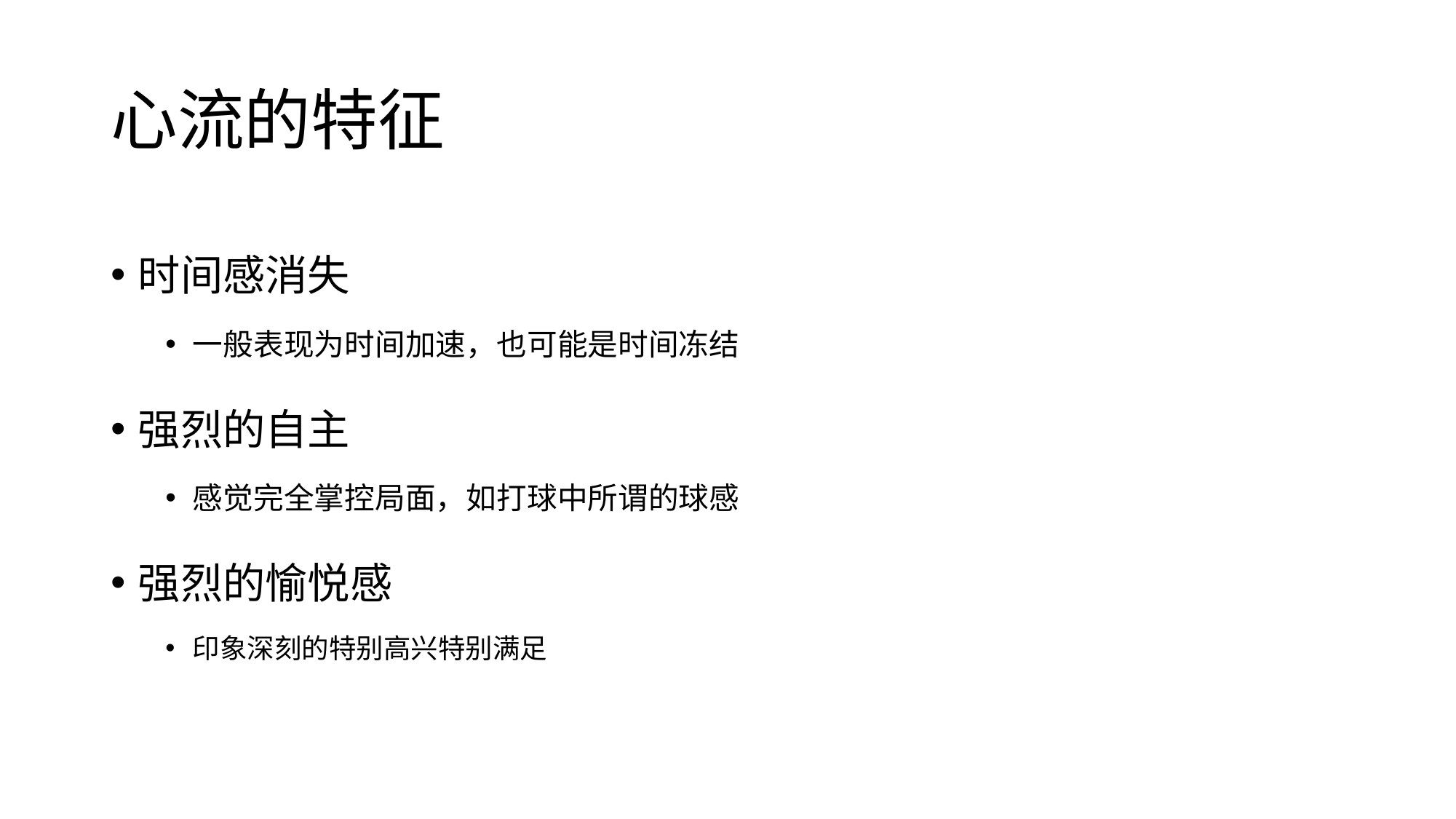

# 心流的特征
时间感消失
一般表现为时间加速，也可能是时间冻结
强烈的自主
感觉完全掌控局面，如打球中所谓的球感
强烈的愉悦感
印象深刻的特别高兴特别满足